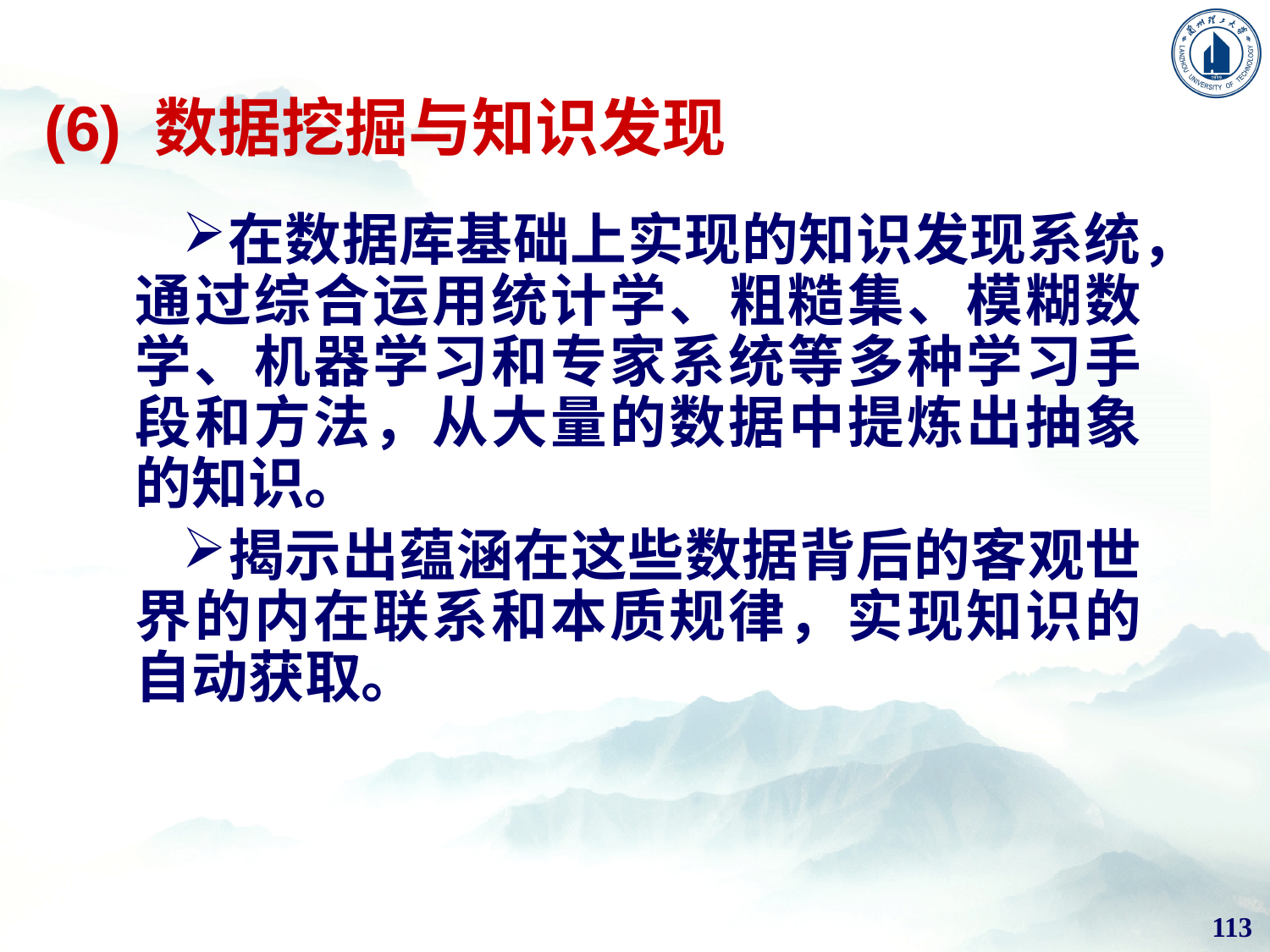

(6) 数据挖掘与知识发现
在数据库基础上实现的知识发现系统，通过综合运用统计学、粗糙集、模糊数学、机器学习和专家系统等多种学习手段和方法，从大量的数据中提炼出抽象的知识。
揭示出蕴涵在这些数据背后的客观世界的内在联系和本质规律，实现知识的自动获取。

113